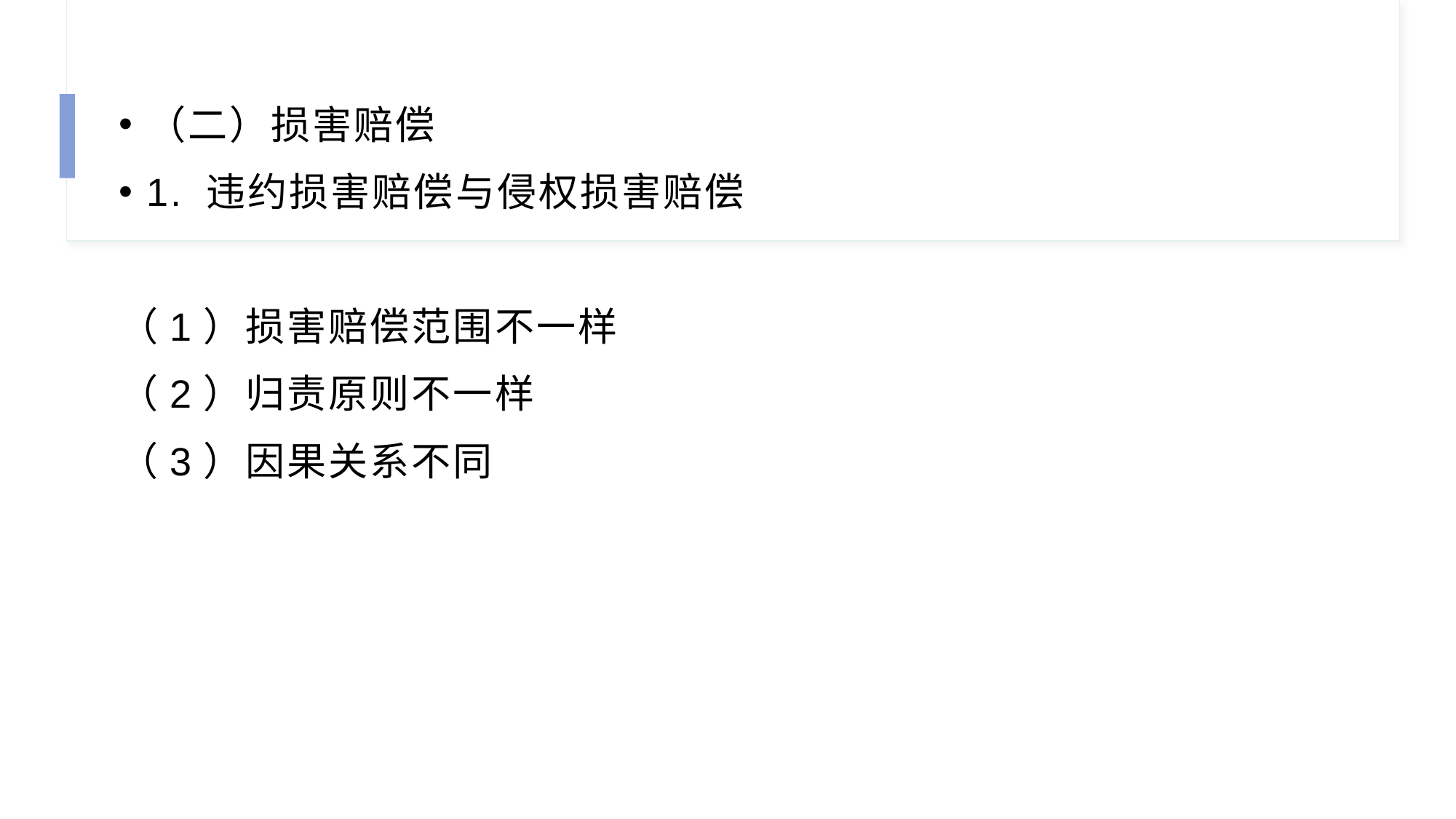

（二）损害赔偿
1. 违约损害赔偿与侵权损害赔偿

（1）损害赔偿范围不一样
（2）归责原则不一样
（3）因果关系不同